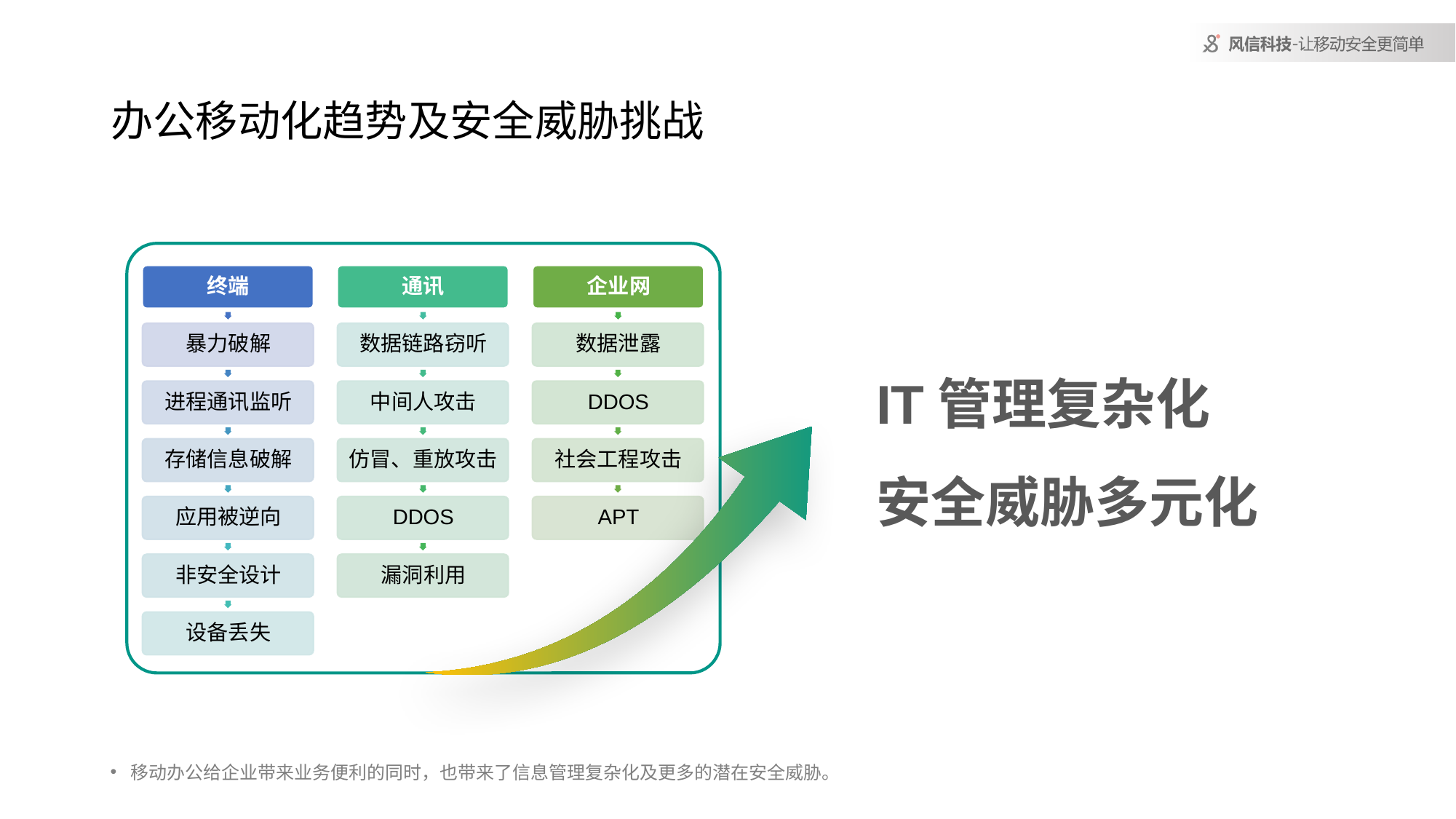

# 办公移动化趋势及安全威胁挑战
终端
暴力破解
进程通讯监听
存储信息破解
应用被逆向
非安全设计
设备丢失
通讯
数据链路窃听
中间人攻击
仿冒、重放攻击
DDOS
漏洞利用
企业网
数据泄露
DDOS
社会工程攻击
APT

IT管理复杂化
安全威胁多元化
移动办公给企业带来业务便利的同时，也带来了信息管理复杂化及更多的潜在安全威胁。